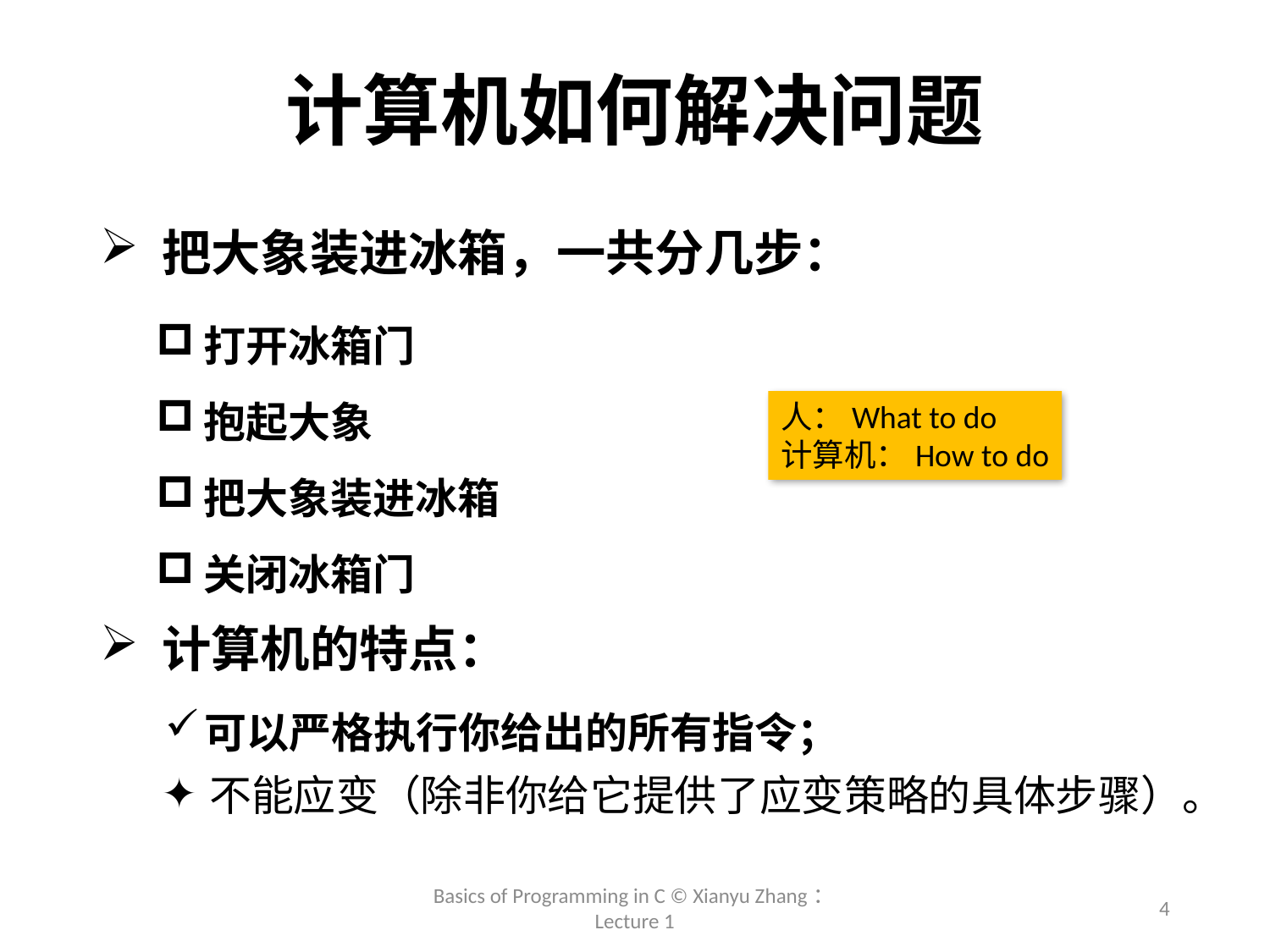

# 计算机如何解决问题
 把大象装进冰箱，一共分几步：

打开冰箱门
抱起大象
把大象装进冰箱
关闭冰箱门
人：What to do
计算机：How to do
 计算机的特点：
可以严格执行你给出的所有指令；

不能应变（除非你给它提供了应变策略的具体步骤）。
Basics of Programming in C © Xianyu Zhang：Lecture 1
4